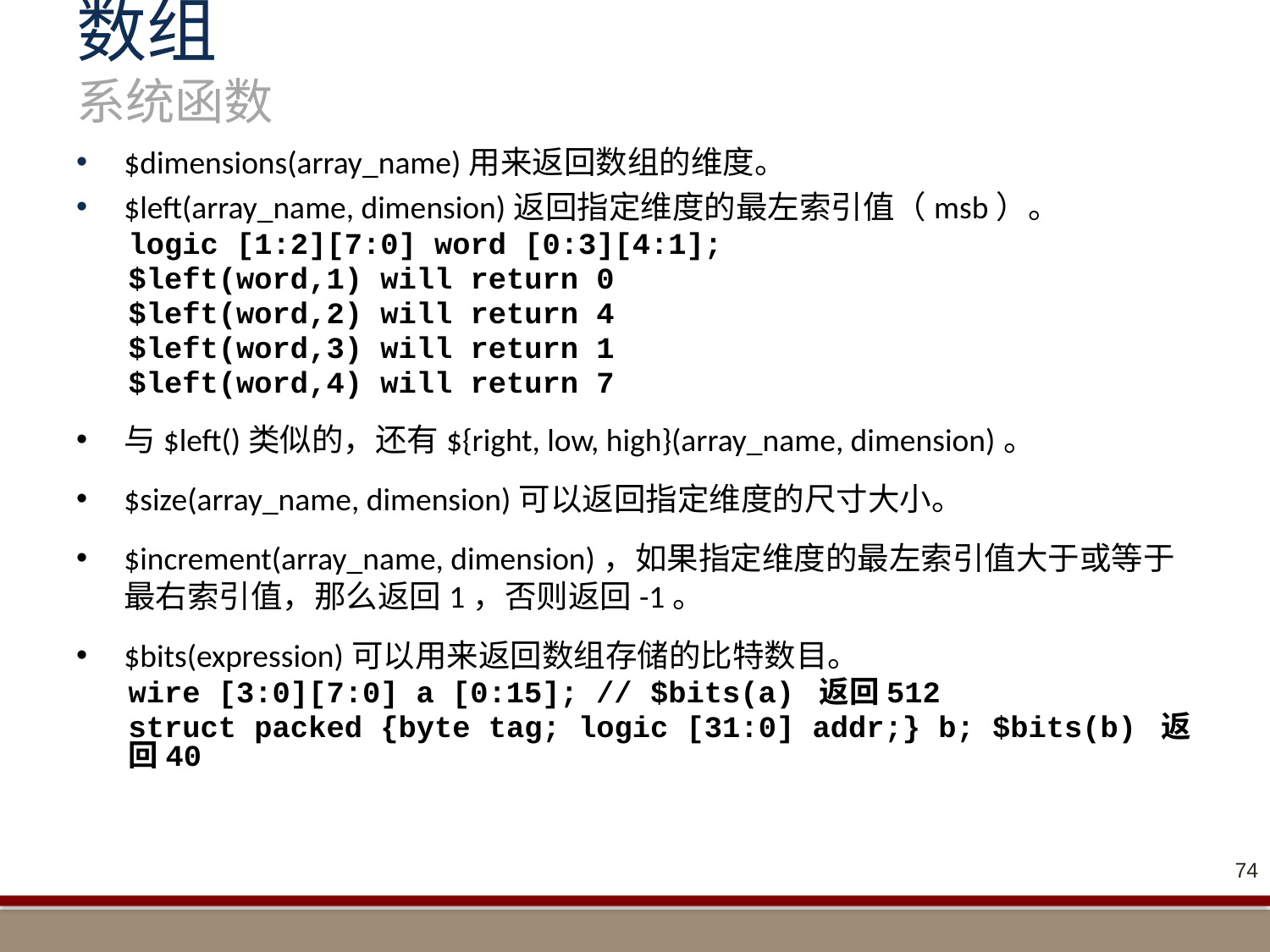

# 数组 系统函数
$dimensions(array_name)用来返回数组的维度。
$left(array_name, dimension)返回指定维度的最左索引值（msb）。
logic [1:2][7:0] word [0:3][4:1];
$left(word,1) will return 0
$left(word,2) will return 4
$left(word,3) will return 1
$left(word,4) will return 7
与$left()类似的，还有${right, low, high}(array_name, dimension)。
$size(array_name, dimension)可以返回指定维度的尺寸大小。
$increment(array_name, dimension)，如果指定维度的最左索引值大于或等于最右索引值，那么返回1，否则返回-1。
$bits(expression)可以用来返回数组存储的比特数目。
wire [3:0][7:0] a [0:15]; // $bits(a) 返回512
struct packed {byte tag; logic [31:0] addr;} b; $bits(b) 返回40
74